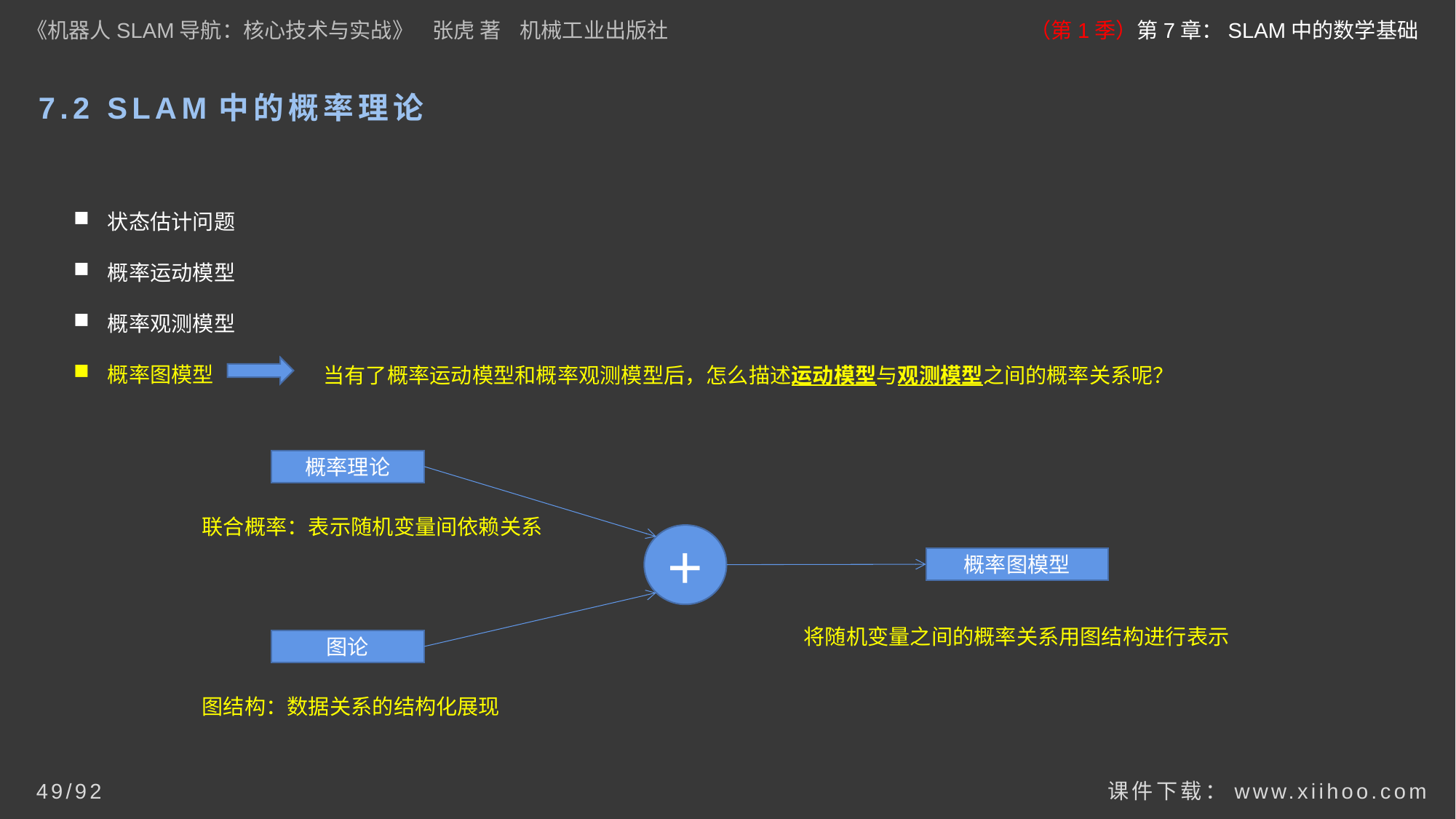

《机器人SLAM导航：核心技术与实战》    张虎 著    机械工业出版社
（第1季）第7章：SLAM中的数学基础
# 7.2 SLAM中的概率理论
状态估计问题
概率运动模型
概率观测模型
概率图模型
当有了概率运动模型和概率观测模型后，怎么描述运动模型与观测模型之间的概率关系呢？

概率理论
联合概率：表示随机变量间依赖关系
+
概率图模型
将随机变量之间的概率关系用图结构进行表示
图论
图结构：数据关系的结构化展现
课件下载：www.xiihoo.com
49/92